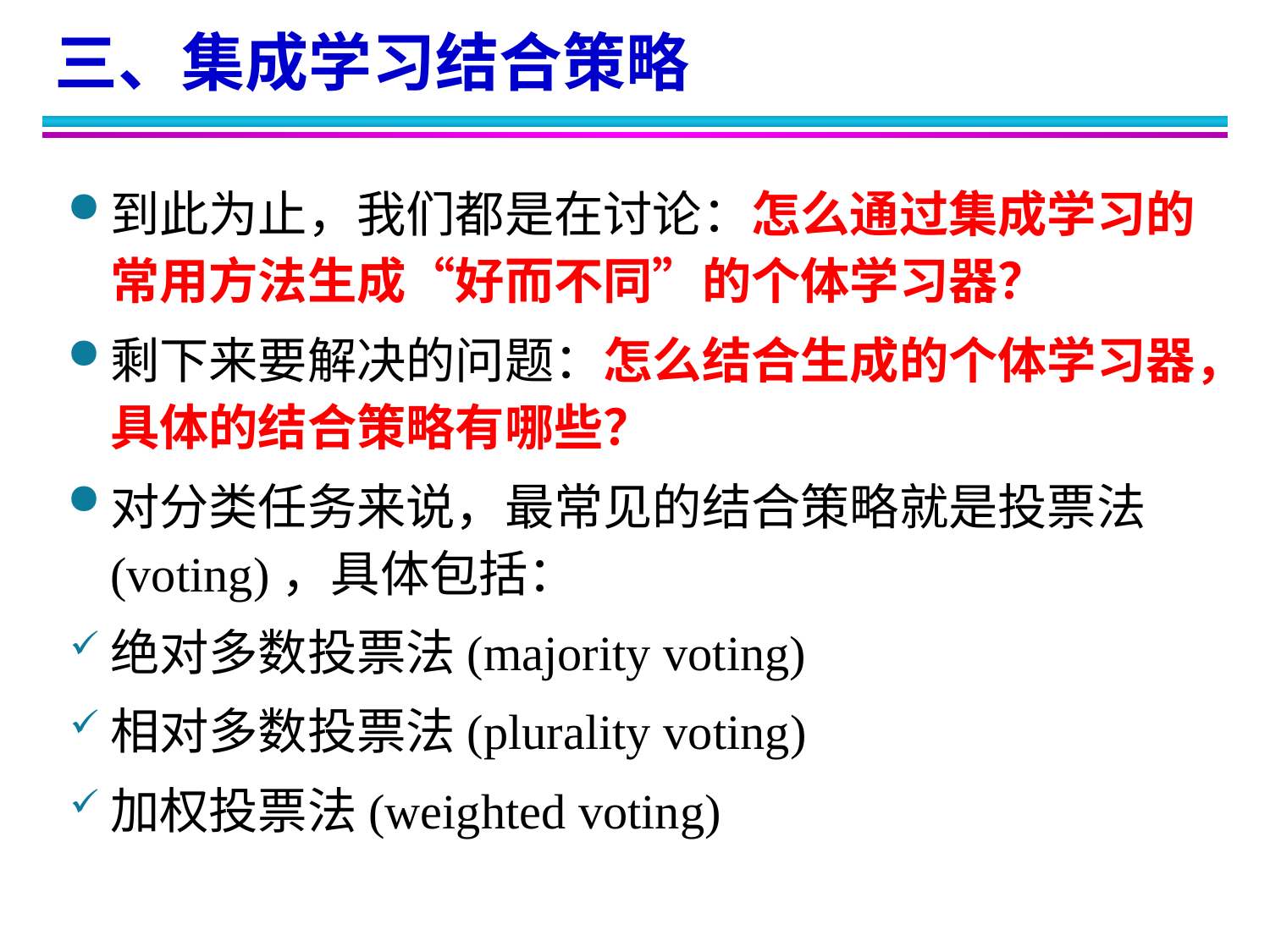

三、集成学习结合策略
到此为止，我们都是在讨论：怎么通过集成学习的常用方法生成“好而不同”的个体学习器？
剩下来要解决的问题：怎么结合生成的个体学习器，具体的结合策略有哪些？
对分类任务来说，最常见的结合策略就是投票法(voting)，具体包括：
绝对多数投票法(majority voting)
相对多数投票法(plurality voting)
加权投票法(weighted voting)